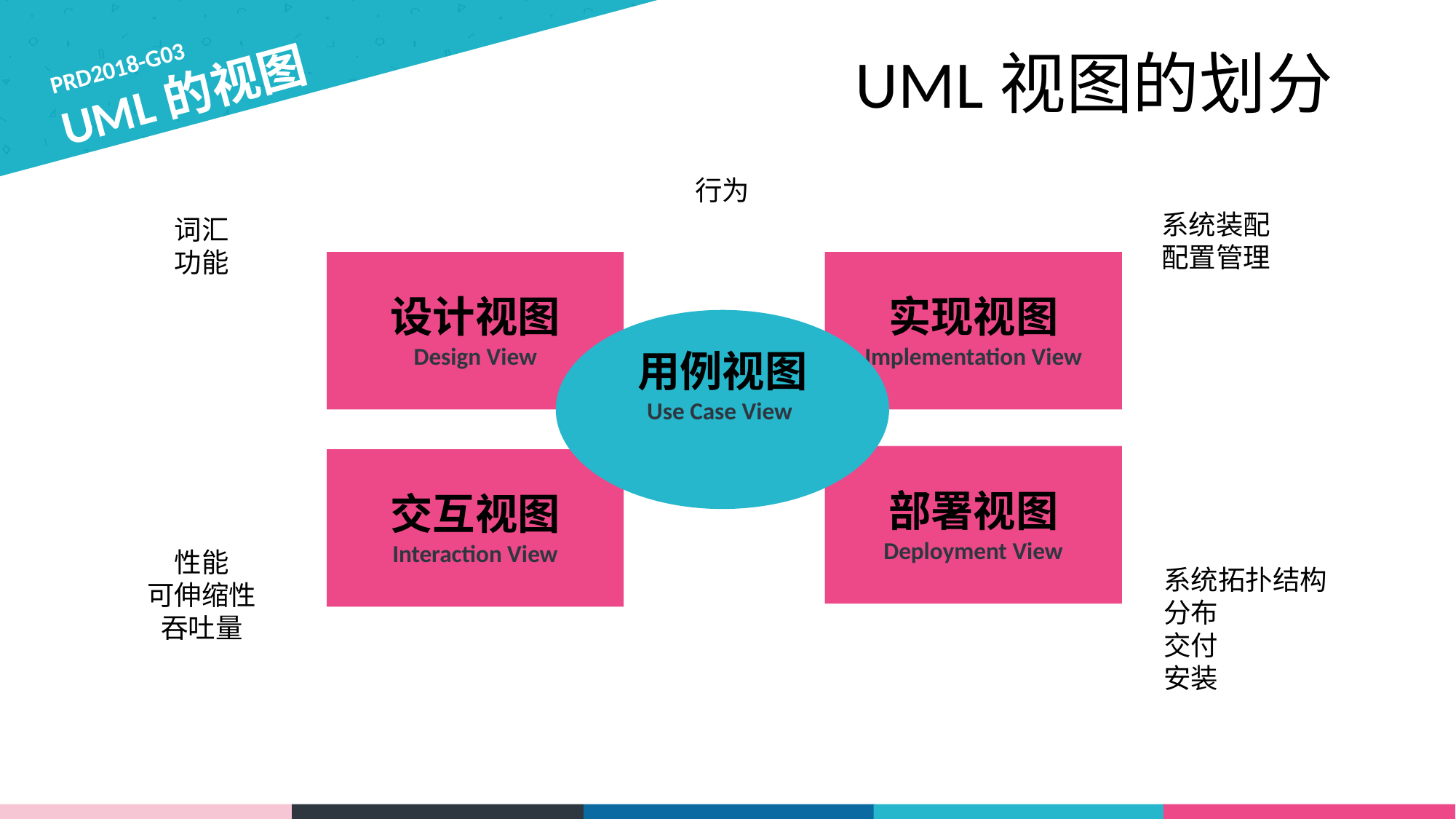

PRD2018-G03
UML的视图
UML视图的划分
行为
系统装配
配置管理
词汇
功能

设计视图
Design View

实现视图
Implementation View

用例视图
Use Case View

部署视图
Deployment View

交互视图
Interaction View

适用对象
设计人员
开发人员
性能
可伸缩性
吞吐量
系统拓扑结构
分布
交付
安装